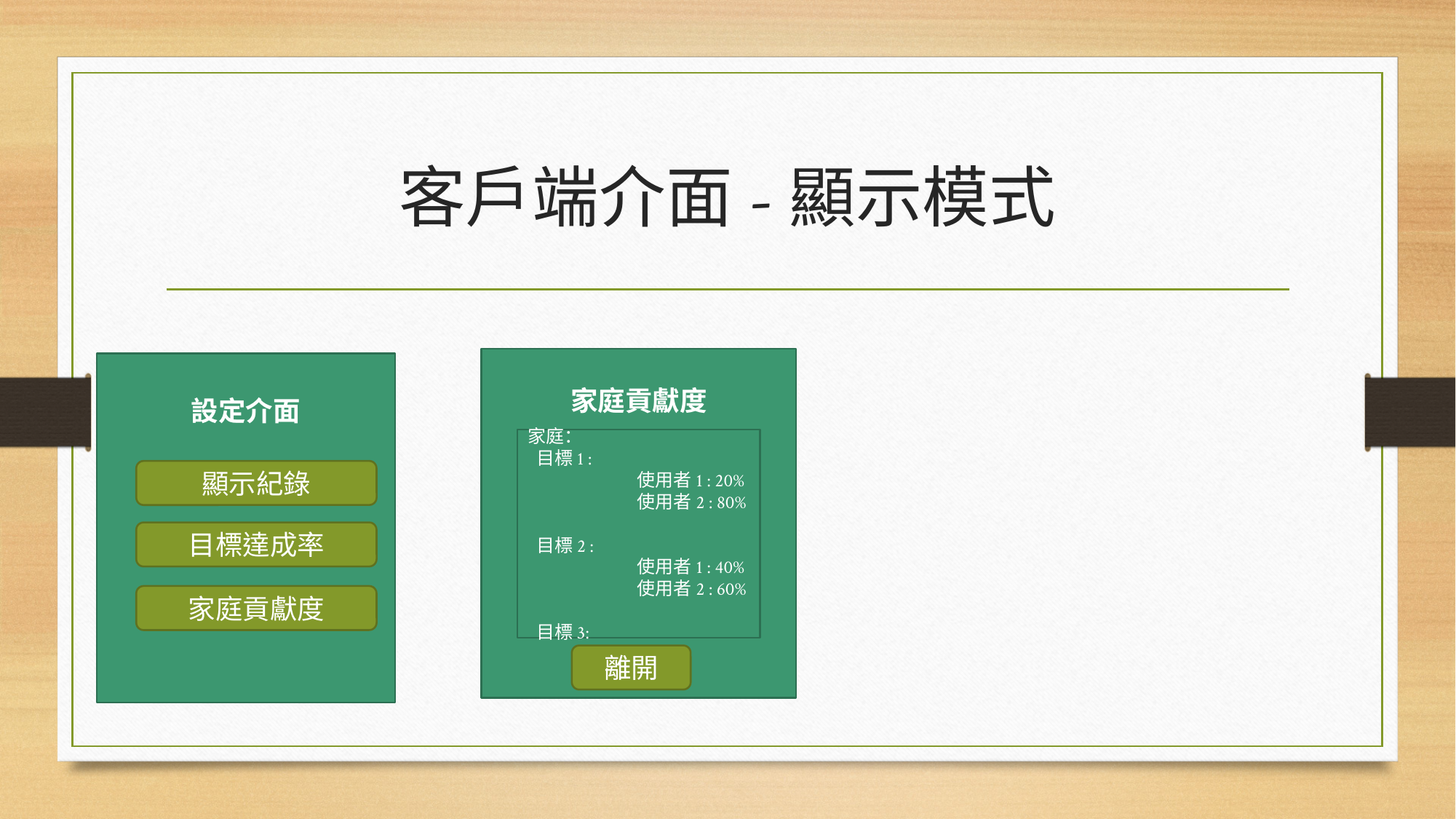

# 客戶端介面-顯示模式

家庭貢獻度
離開

設定介面
家庭：
 目標1 :
	使用者1 : 20%
	使用者2 : 80%
 目標2 :
	使用者1 : 40%
	使用者2 : 60%
 目標3:
顯示紀錄
目標達成率
家庭貢獻度